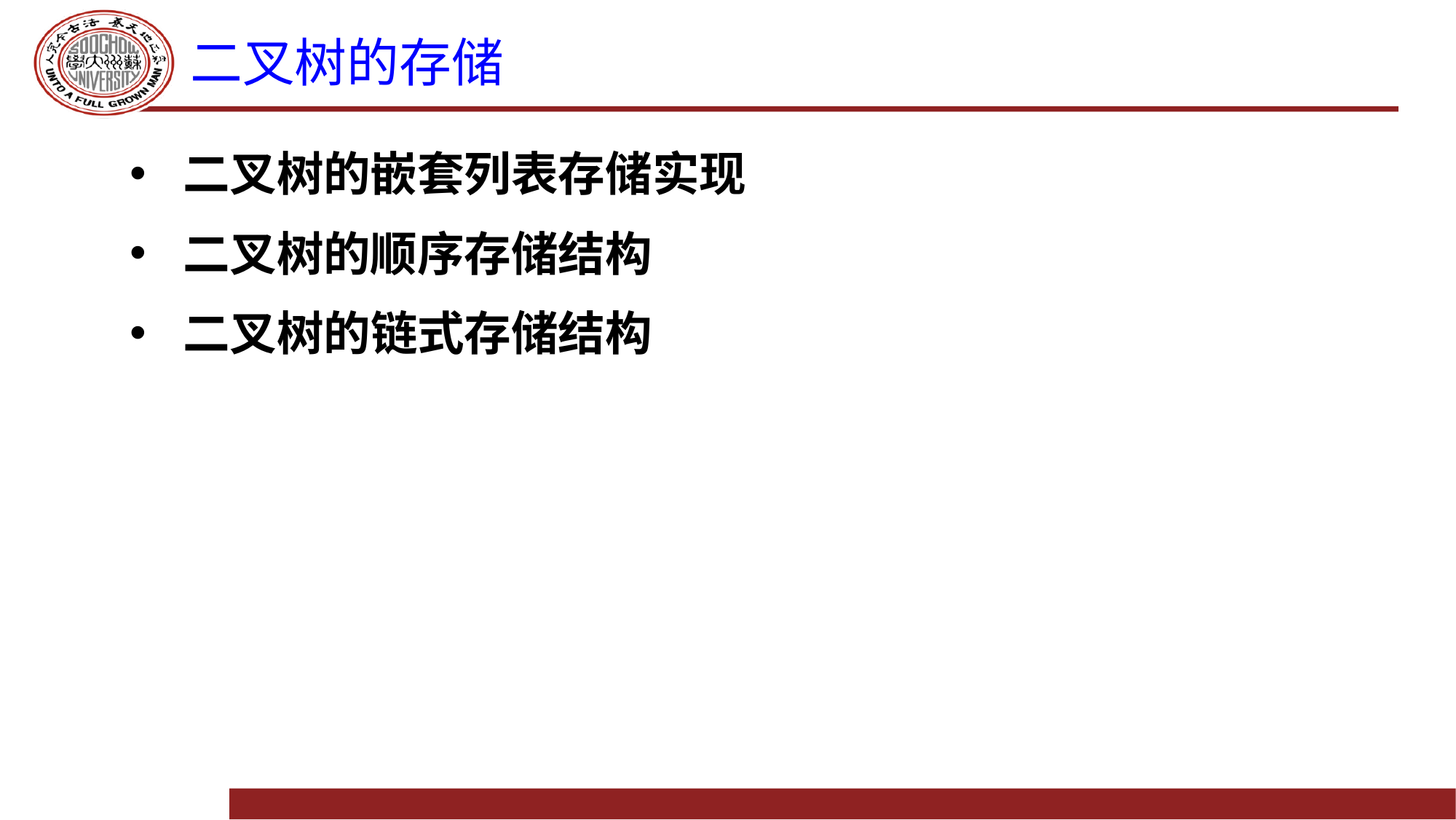

# 二叉树的存储
二叉树的嵌套列表存储实现
二叉树的顺序存储结构
二叉树的链式存储结构